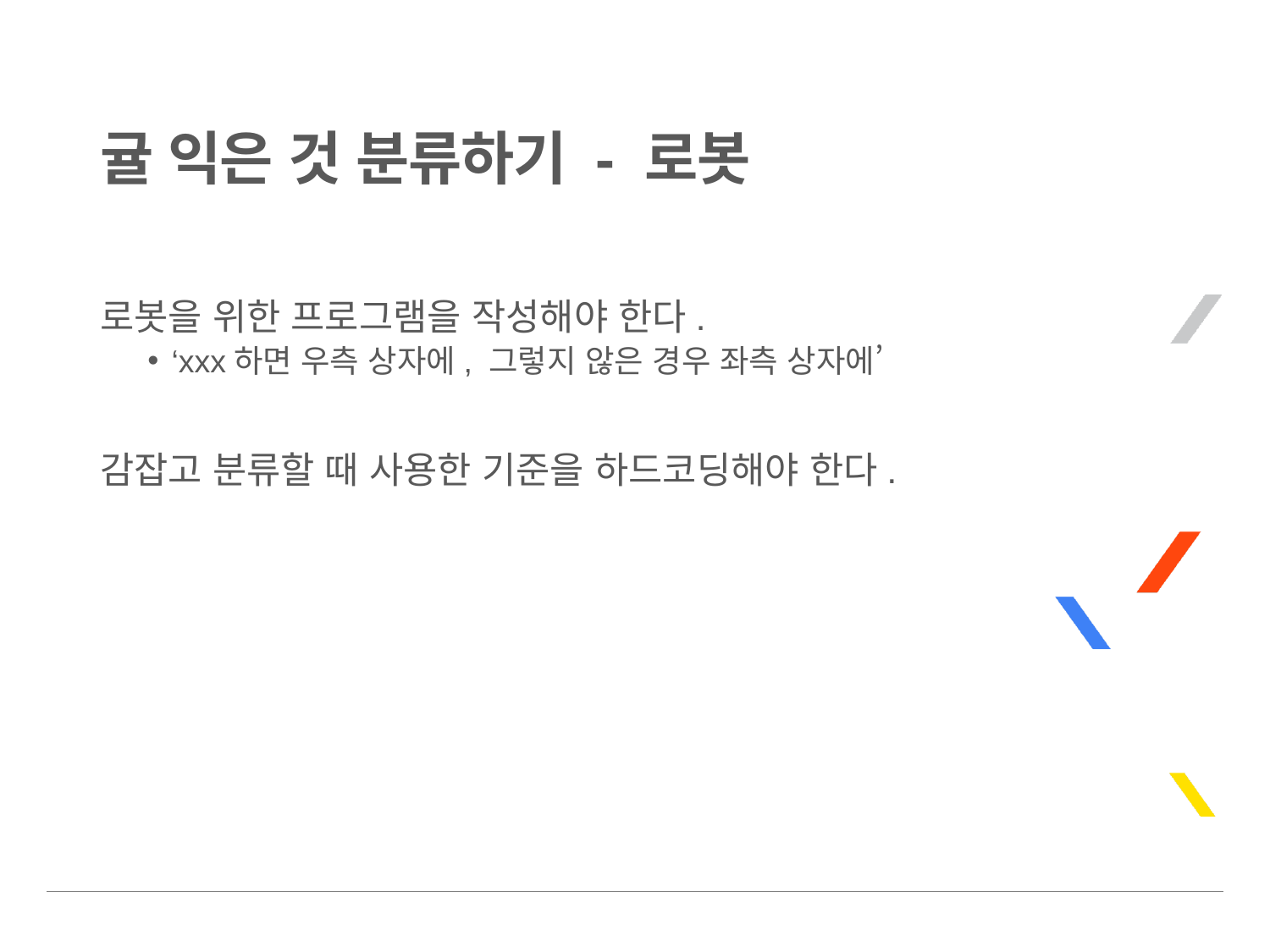

# 귤 익은 것 분류하기 - 로봇
로봇을 위한 프로그램을 작성해야 한다.
‘xxx하면 우측 상자에, 그렇지 않은 경우 좌측 상자에’

감잡고 분류할 때 사용한 기준을 하드코딩해야 한다.